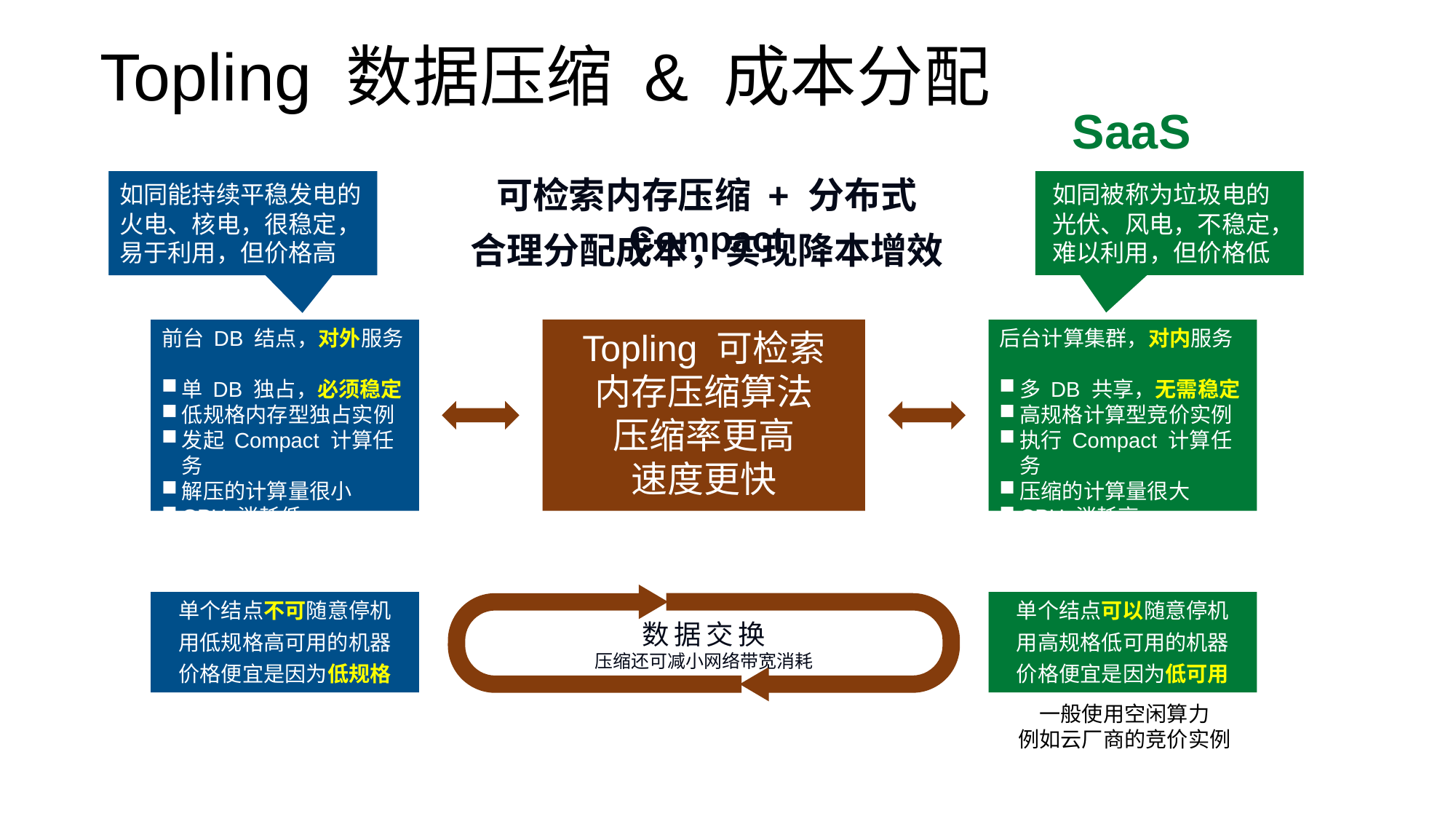

# Topling 数据压缩 & 成本分配
SaaS
可检索内存压缩 + 分布式 Compact
如同能持续平稳发电的
火电、核电，很稳定，
易于利用，但价格高

如同被称为垃圾电的
光伏、风电，不稳定，难以利用，但价格低
合理分配成本，实现降本增效
Topling 可检索
内存压缩算法
压缩率更高
速度更快
前台 DB 结点，对外服务

单 DB 独占，必须稳定
低规格内存型独占实例
发起 Compact 计算任务
解压的计算量很小
CPU 消耗低
后台计算集群，对内服务

多 DB 共享，无需稳定
高规格计算型竞价实例
执行 Compact 计算任务
压缩的计算量很大
CPU 消耗高

单个结点不可随意停机
用低规格高可用的机器
价格便宜是因为低规格
单个结点可以随意停机
用高规格低可用的机器
价格便宜是因为低可用
数据交换
压缩还可减小网络带宽消耗
一般使用空闲算力
例如云厂商的竞价实例